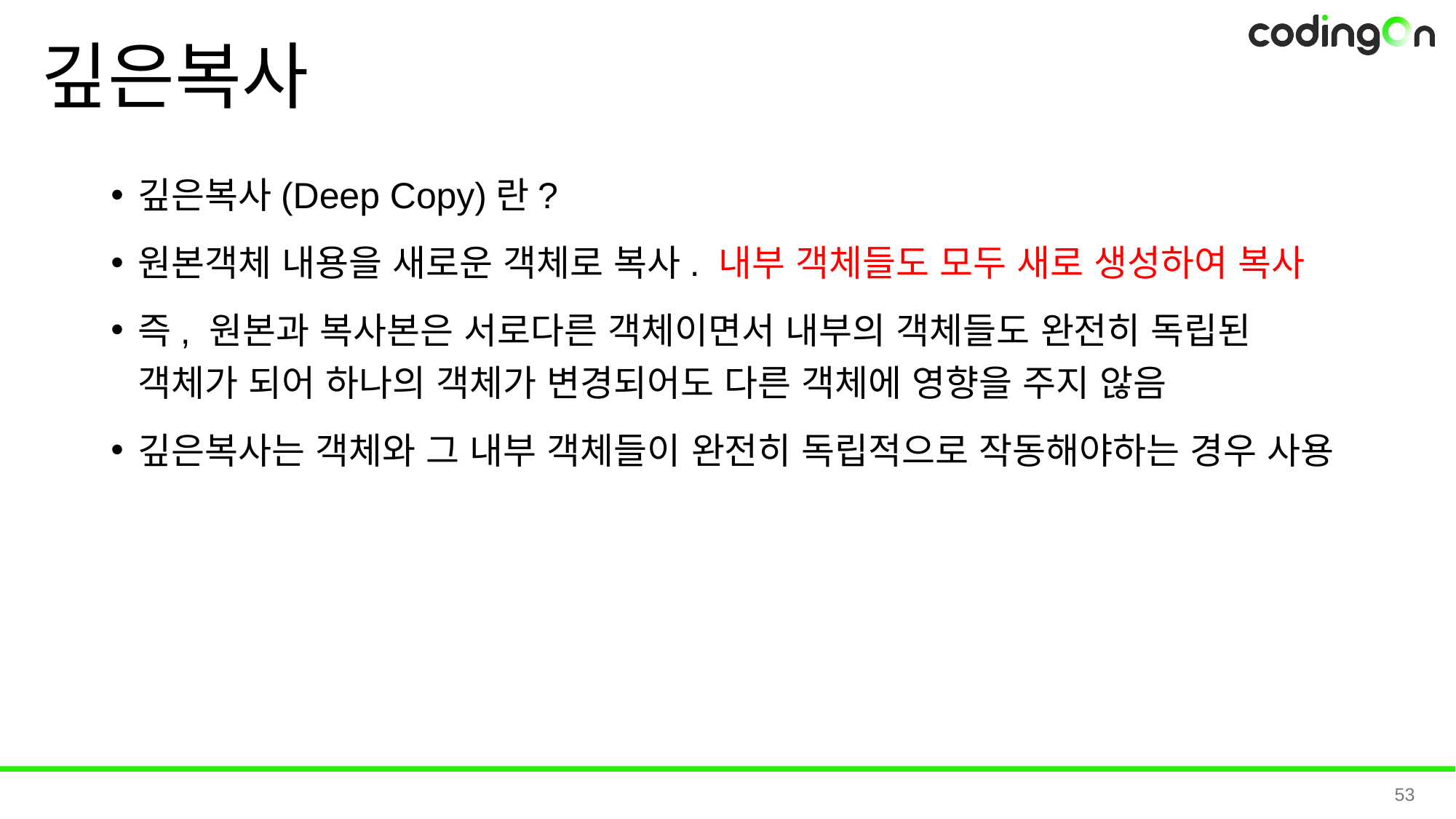

# 깊은복사
깊은복사(Deep Copy)란?
원본객체 내용을 새로운 객체로 복사. 내부 객체들도 모두 새로 생성하여 복사
즉, 원본과 복사본은 서로다른 객체이면서 내부의 객체들도 완전히 독립된 객체가 되어 하나의 객체가 변경되어도 다른 객체에 영향을 주지 않음
깊은복사는 객체와 그 내부 객체들이 완전히 독립적으로 작동해야하는 경우 사용

53